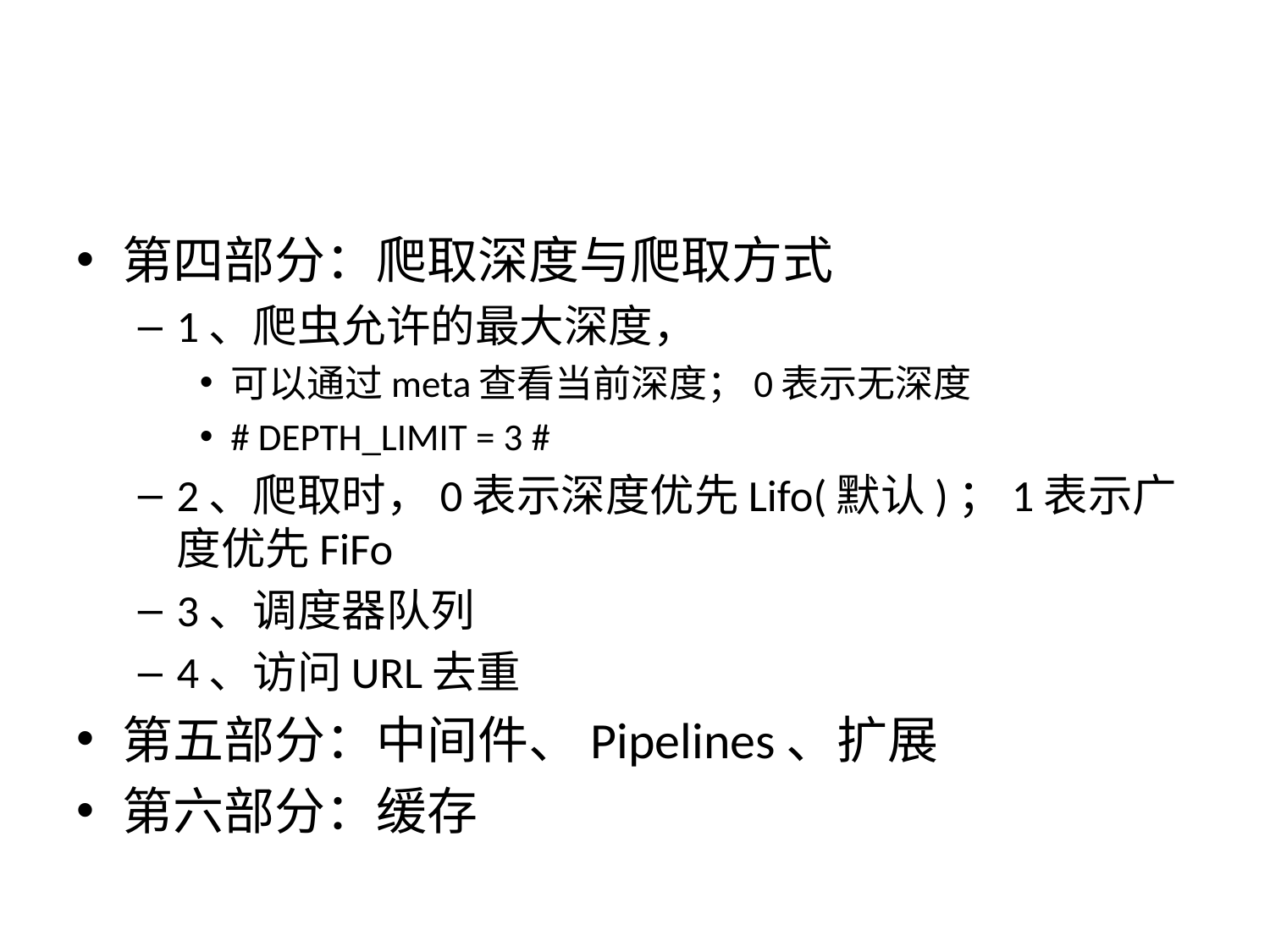

#
第四部分：爬取深度与爬取方式
1、爬虫允许的最大深度，
可以通过meta查看当前深度；0表示无深度
# DEPTH_LIMIT = 3 #
2、爬取时，0表示深度优先Lifo(默认)；1表示广度优先FiFo
3、调度器队列
4、访问URL去重
第五部分：中间件、Pipelines、扩展
第六部分：缓存